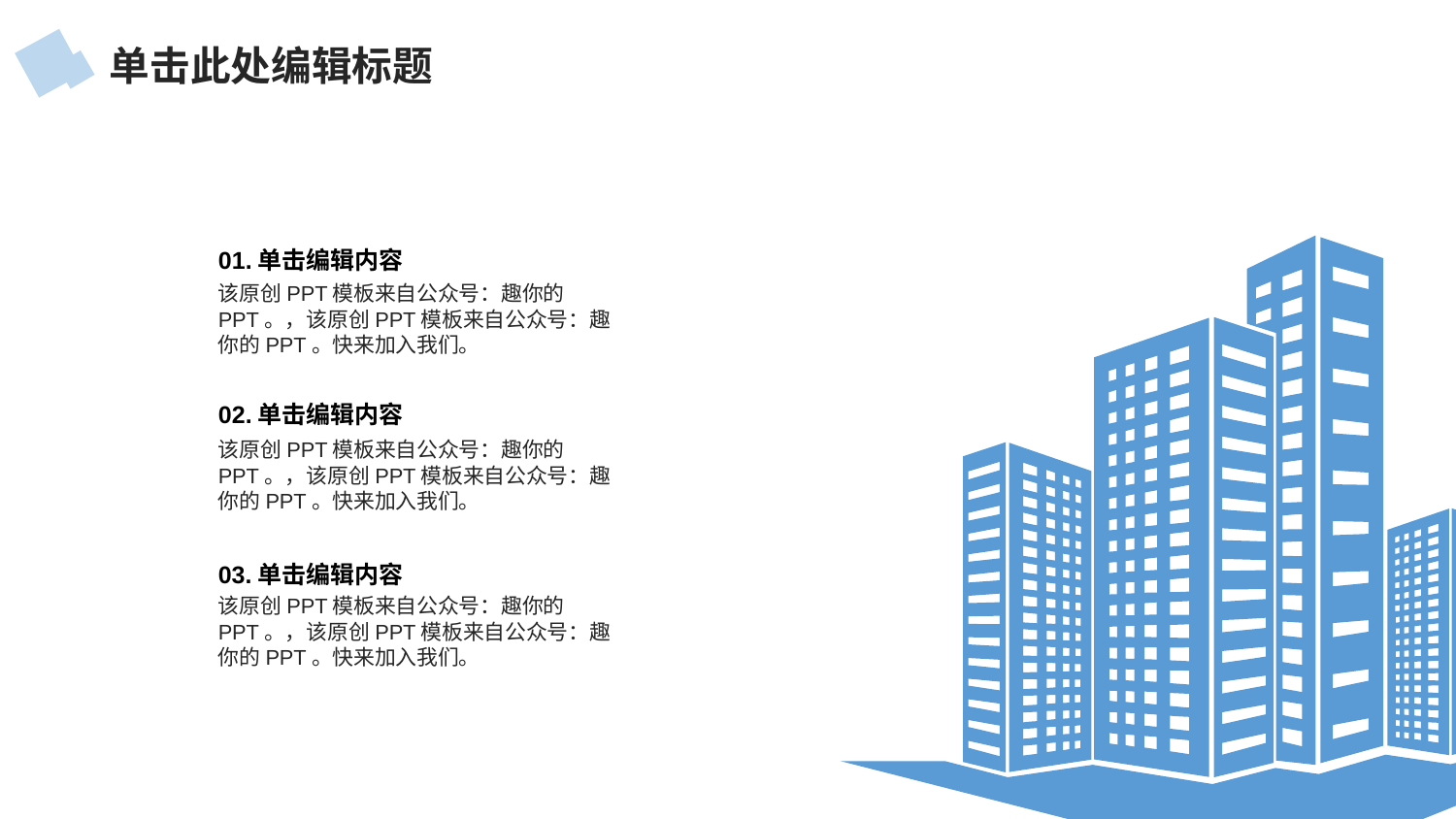

单击此处编辑标题
01.单击编辑内容

该原创PPT模板来自公众号：趣你的PPT。，该原创PPT模板来自公众号：趣你的PPT。快来加入我们。
02.单击编辑内容
该原创PPT模板来自公众号：趣你的PPT。，该原创PPT模板来自公众号：趣你的PPT。快来加入我们。
03.单击编辑内容
该原创PPT模板来自公众号：趣你的PPT。，该原创PPT模板来自公众号：趣你的PPT。快来加入我们。